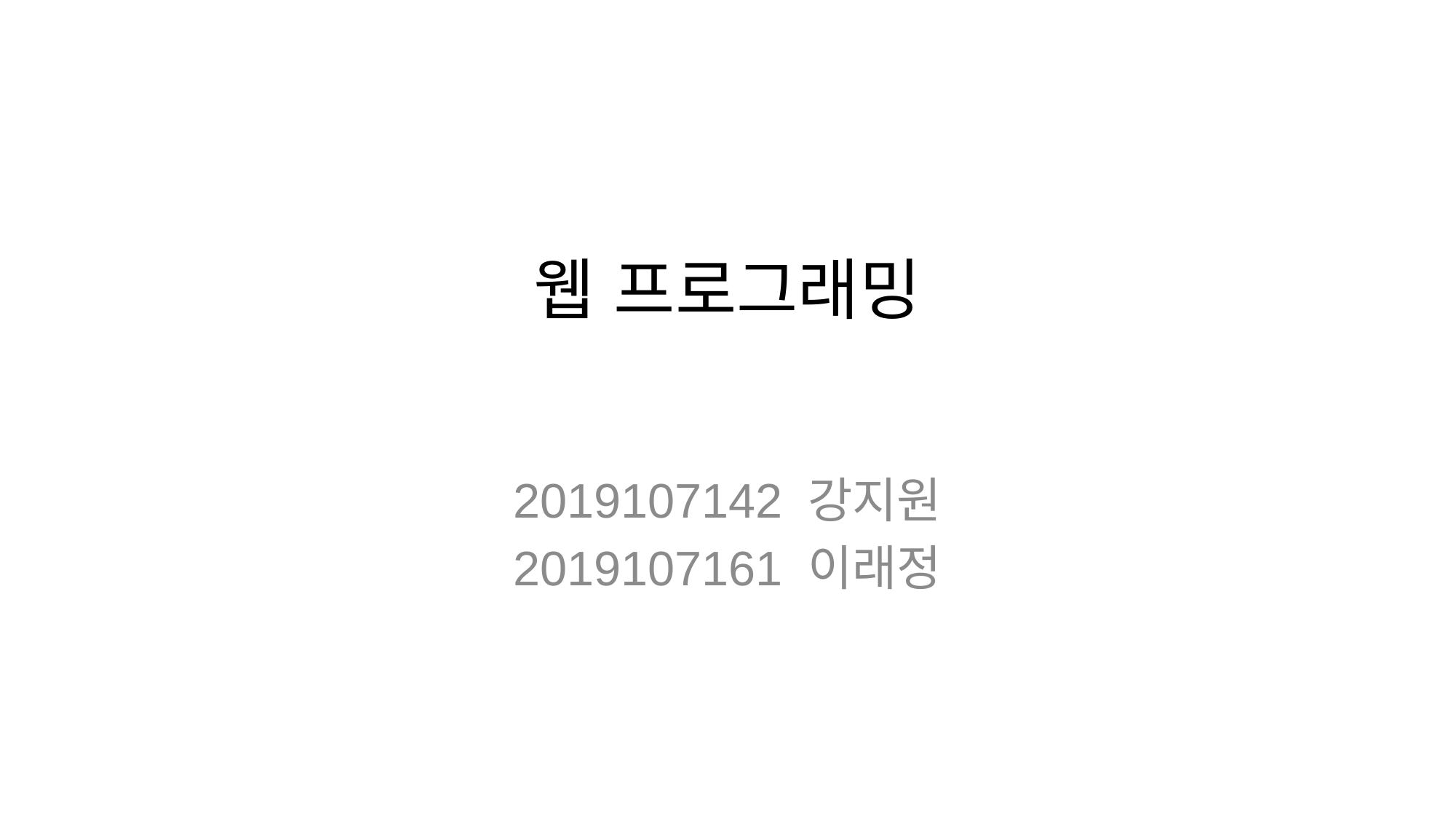

# 웹 프로그래밍
2019107142 강지원
2019107161 이래정